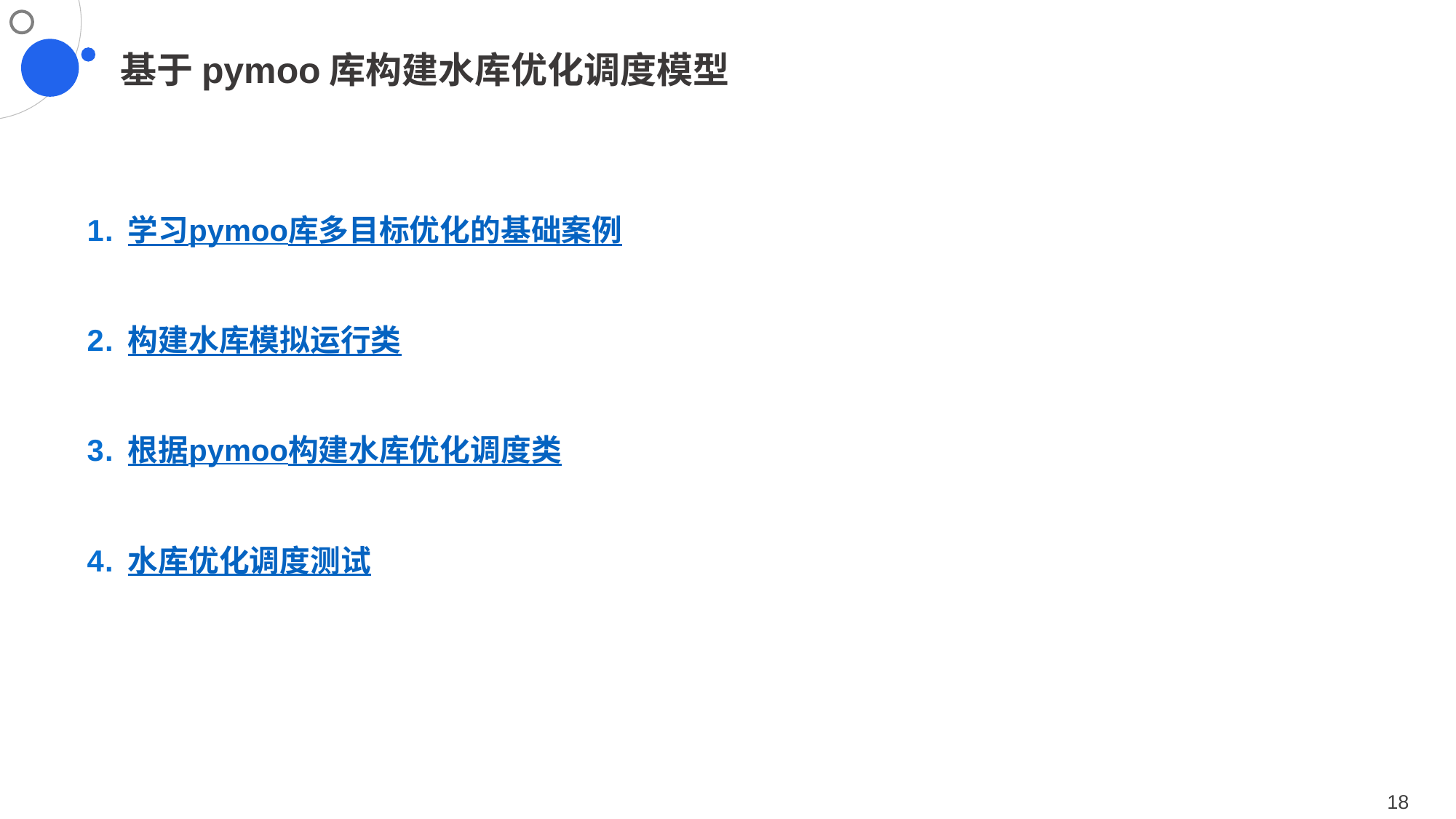

# 基于pymoo库构建水库优化调度模型
学习pymoo库多目标优化的基础案例
构建水库模拟运行类
根据pymoo构建水库优化调度类
水库优化调度测试